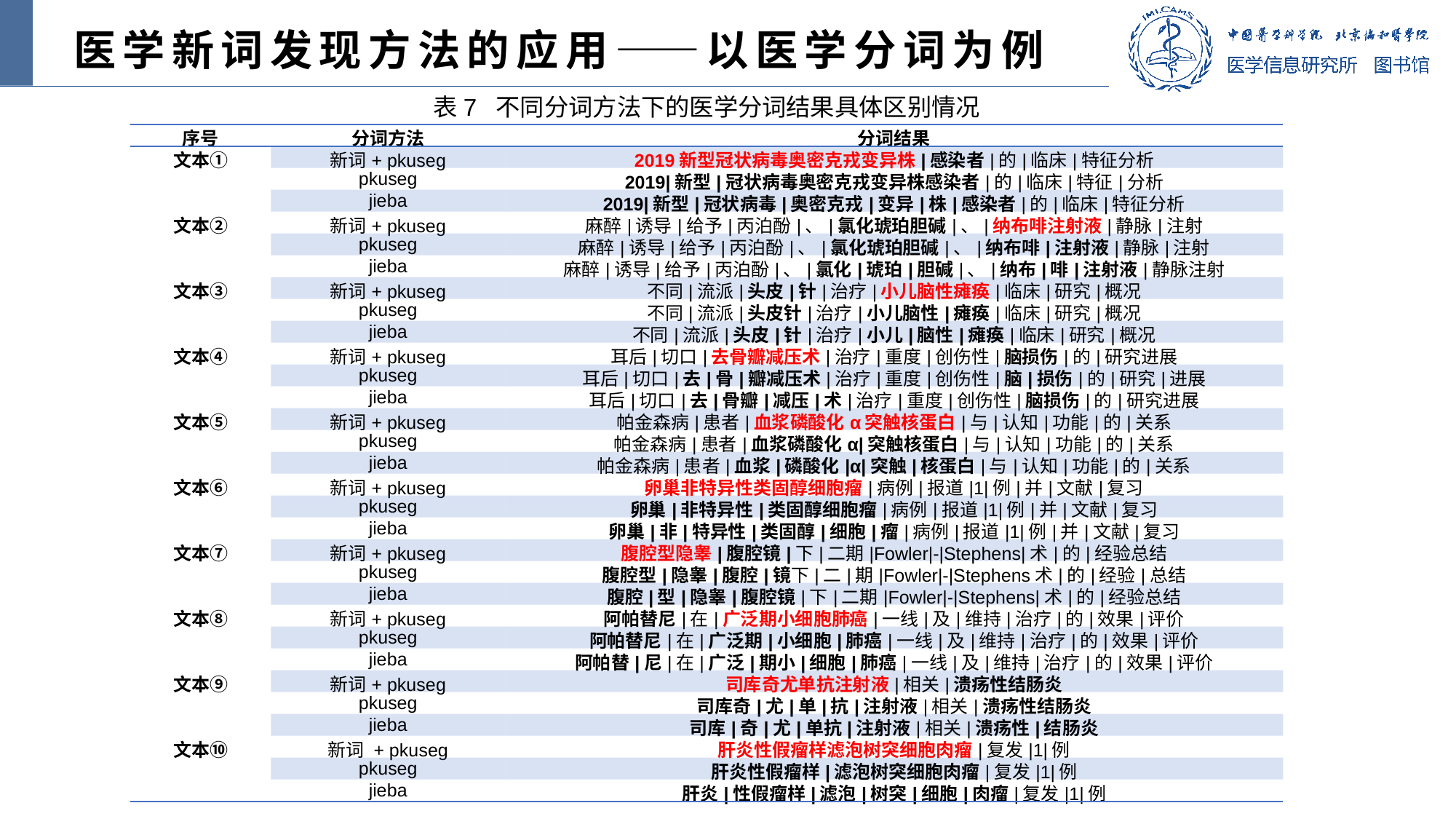

医学新词发现方法的应用——以医学分词为例
表7  不同分词方法下的医学分词结果具体区别情况
| 序号 | 分词方法 | 分词结果 |
| --- | --- | --- |
| 文本① | 新词+ pkuseg | 2019新型冠状病毒奥密克戎变异株|感染者|的|临床|特征分析 |
|  | pkuseg | 2019|新型|冠状病毒奥密克戎变异株感染者|的|临床|特征|分析 |
|  | jieba | 2019|新型|冠状病毒|奥密克戎|变异|株|感染者|的|临床|特征分析 |
| 文本② | 新词+ pkuseg | 麻醉|诱导|给予|丙泊酚|、|氯化琥珀胆碱|、|纳布啡注射液|静脉|注射 |
|  | pkuseg | 麻醉|诱导|给予|丙泊酚|、|氯化琥珀胆碱|、|纳布啡|注射液|静脉|注射 |
|  | jieba | 麻醉|诱导|给予|丙泊酚|、|氯化|琥珀|胆碱|、|纳布|啡|注射液|静脉注射 |
| 文本③ | 新词+ pkuseg | 不同|流派|头皮|针|治疗|小儿脑性瘫痪|临床|研究|概况 |
|  | pkuseg | 不同|流派|头皮针|治疗|小儿脑性|瘫痪|临床|研究|概况 |
|  | jieba | 不同|流派|头皮|针|治疗|小儿|脑性|瘫痪|临床|研究|概况 |
| 文本④ | 新词+ pkuseg | 耳后|切口|去骨瓣减压术|治疗|重度|创伤性|脑损伤|的|研究进展 |
|  | pkuseg | 耳后|切口|去|骨|瓣减压术|治疗|重度|创伤性|脑|损伤|的|研究|进展 |
|  | jieba | 耳后|切口|去|骨瓣|减压|术|治疗|重度|创伤性|脑损伤|的|研究进展 |
| 文本⑤ | 新词+ pkuseg | 帕金森病|患者|血浆磷酸化α突触核蛋白|与|认知|功能|的|关系 |
|  | pkuseg | 帕金森病|患者|血浆磷酸化α|突触核蛋白|与|认知|功能|的|关系 |
|  | jieba | 帕金森病|患者|血浆|磷酸化|α|突触|核蛋白|与|认知|功能|的|关系 |
| 文本⑥ | 新词+ pkuseg | 卵巢非特异性类固醇细胞瘤|病例|报道|1|例|并|文献|复习 |
|  | pkuseg | 卵巢|非特异性|类固醇细胞瘤|病例|报道|1|例|并|文献|复习 |
|  | jieba | 卵巢|非|特异性|类固醇|细胞|瘤|病例|报道|1|例|并|文献|复习 |
| 文本⑦ | 新词+ pkuseg | 腹腔型隐睾|腹腔镜|下|二期|Fowler|-|Stephens|术|的|经验总结 |
|  | pkuseg | 腹腔型|隐睾|腹腔|镜下|二|期|Fowler|-|Stephens术|的|经验|总结 |
|  | jieba | 腹腔|型|隐睾|腹腔镜|下|二期|Fowler|-|Stephens|术|的|经验总结 |
| 文本⑧ | 新词+ pkuseg | 阿帕替尼|在|广泛期小细胞肺癌|一线|及|维持|治疗|的|效果|评价 |
|  | pkuseg | 阿帕替尼|在|广泛期|小细胞|肺癌|一线|及|维持|治疗|的|效果|评价 |
|  | jieba | 阿帕替|尼|在|广泛|期小|细胞|肺癌|一线|及|维持|治疗|的|效果|评价 |
| 文本⑨ | 新词+ pkuseg | 司库奇尤单抗注射液|相关|溃疡性结肠炎 |
|  | pkuseg | 司库奇|尤|单|抗|注射液|相关|溃疡性结肠炎 |
|  | jieba | 司库|奇|尤|单抗|注射液|相关|溃疡性|结肠炎 |
| 文本⑩ | 新词 + pkuseg | 肝炎性假瘤样滤泡树突细胞肉瘤|复发|1|例 |
|  | pkuseg | 肝炎性假瘤样|滤泡树突细胞肉瘤|复发|1|例 |
|  | jieba | 肝炎|性假瘤样|滤泡|树突|细胞|肉瘤|复发|1|例 |